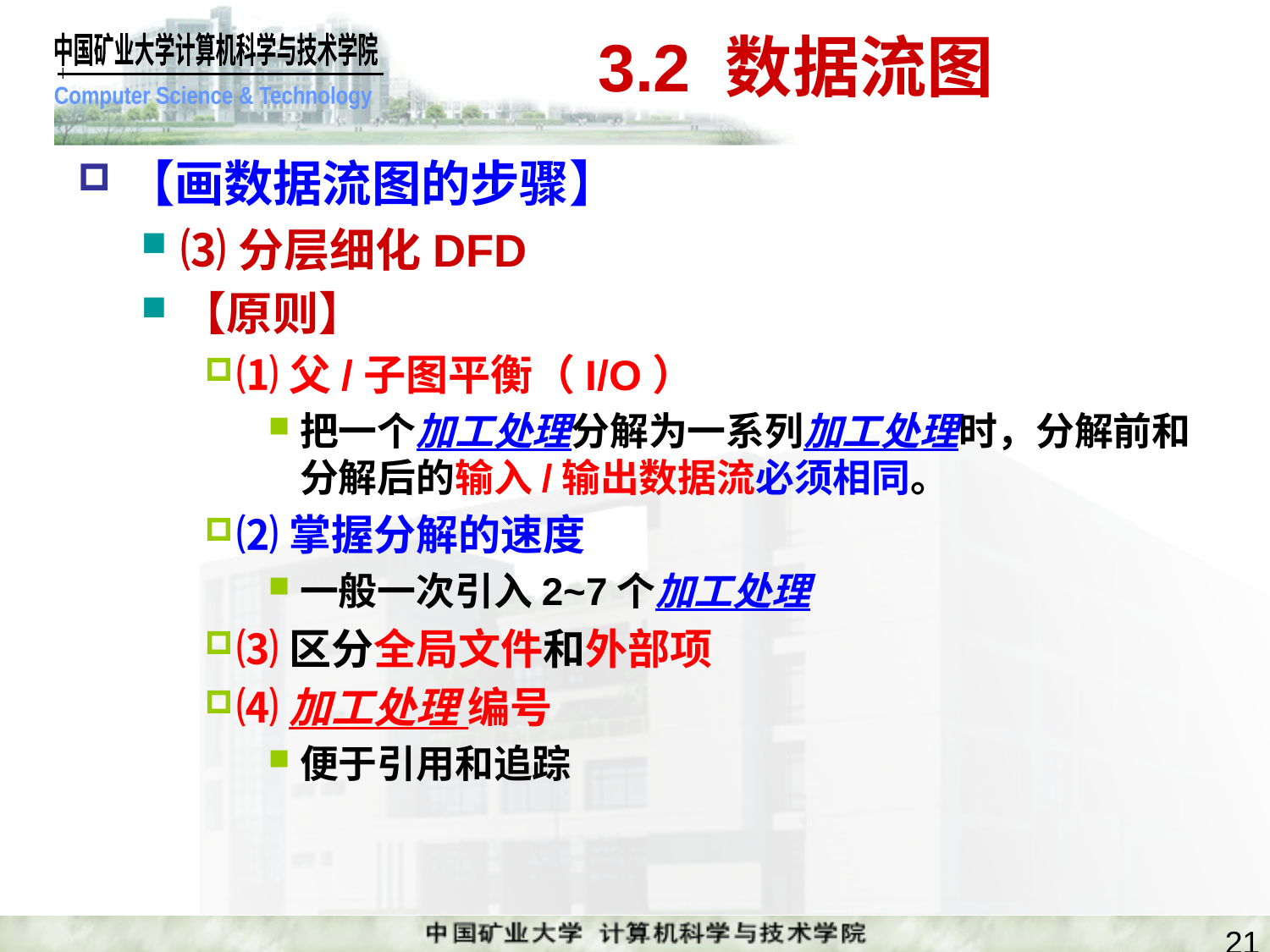

# 3.2 数据流图
【画数据流图的步骤】
⑶分层细化DFD
【原则】
⑴父/子图平衡（I/O）
把一个加工处理分解为一系列加工处理时，分解前和分解后的输入/输出数据流必须相同。
⑵掌握分解的速度
一般一次引入2~7个加工处理
⑶区分全局文件和外部项
⑷加工处理 编号
便于引用和追踪
21